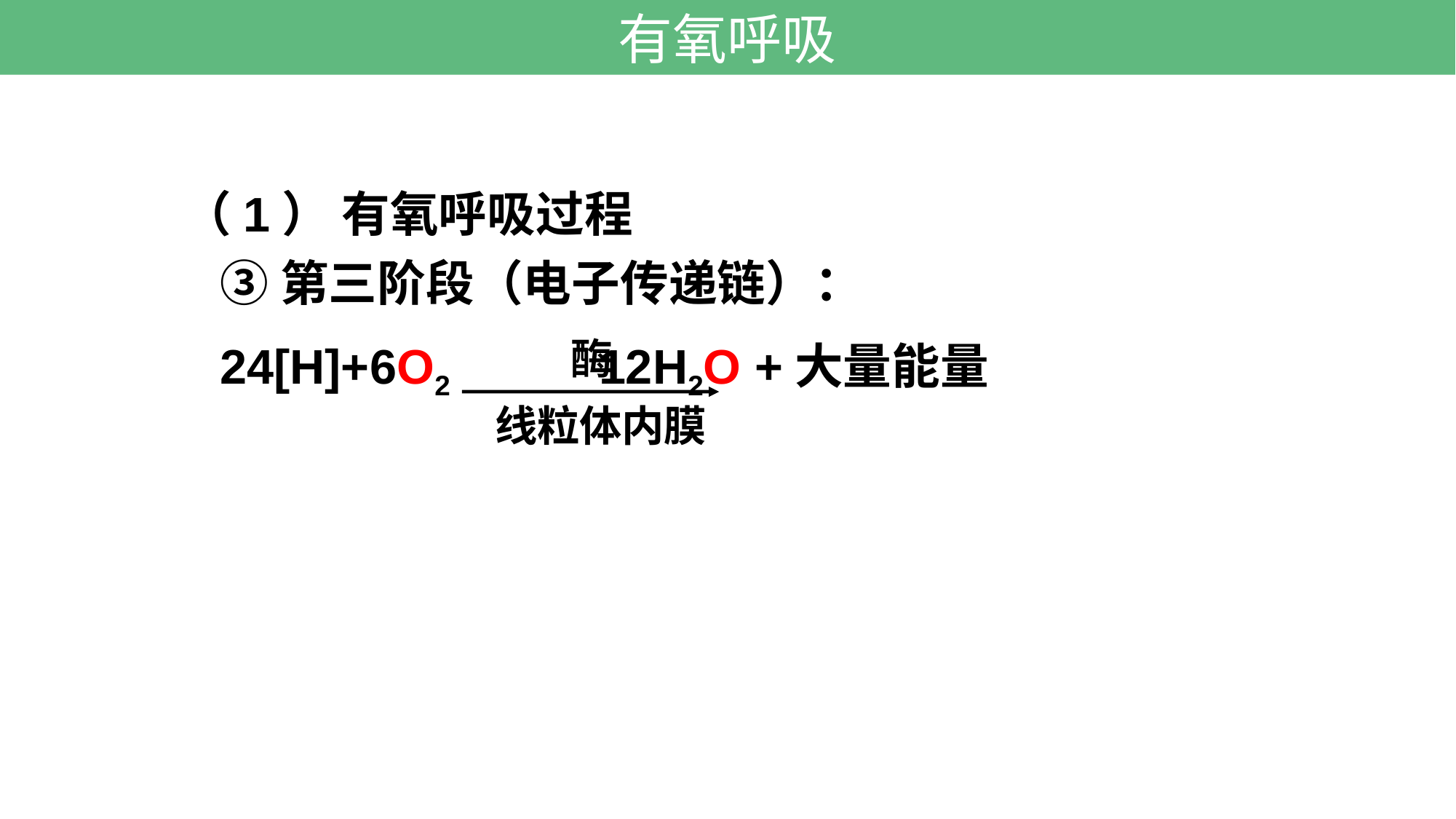

有氧呼吸

③第三阶段（电子传递链）：
24[H]+6O2                   12H2O +大量能量

（1） 有氧呼吸过程
 酶

线粒体内膜